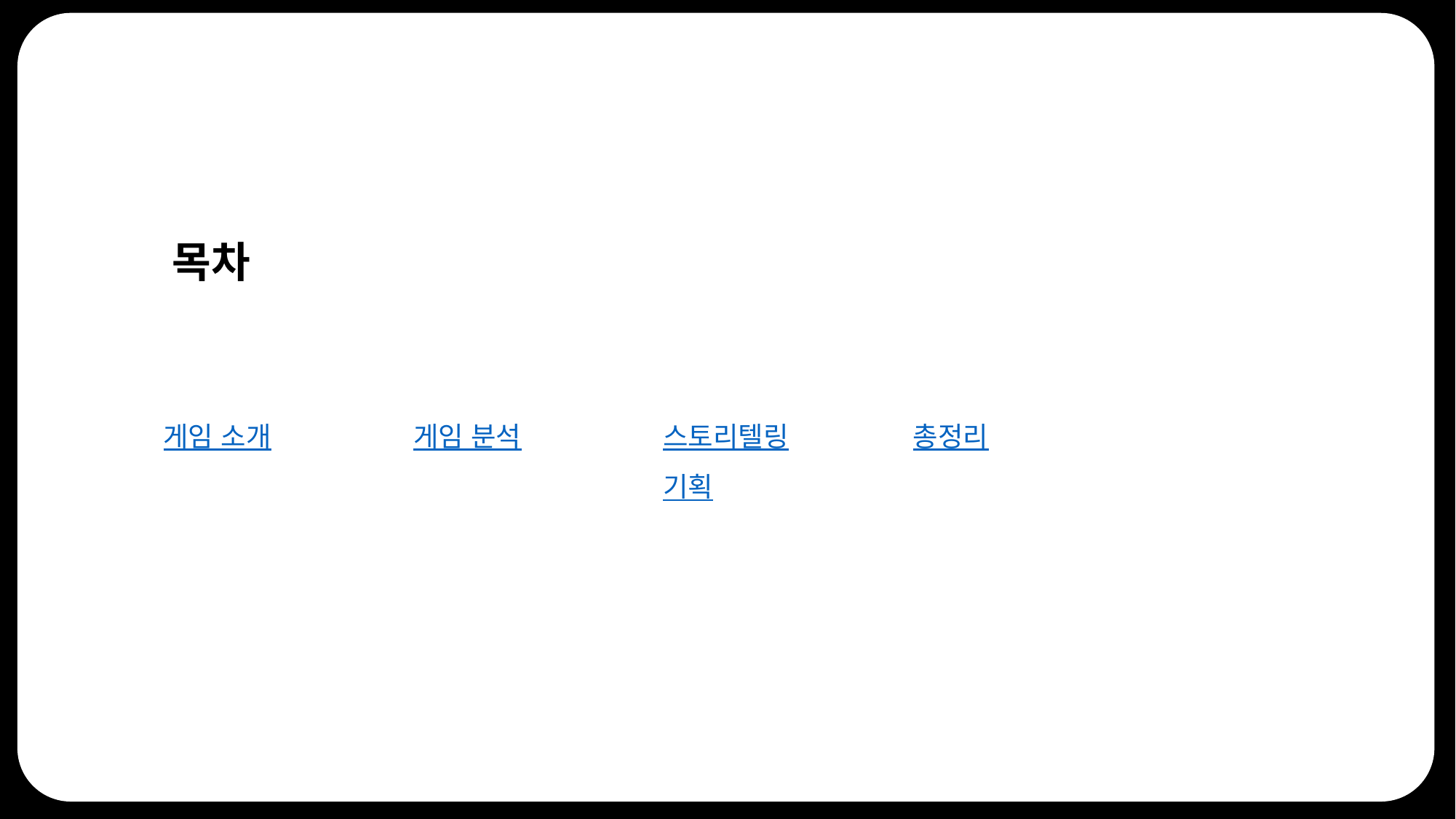

목차
게임 소개
게임 분석
스토리텔링
기획
총정리
2